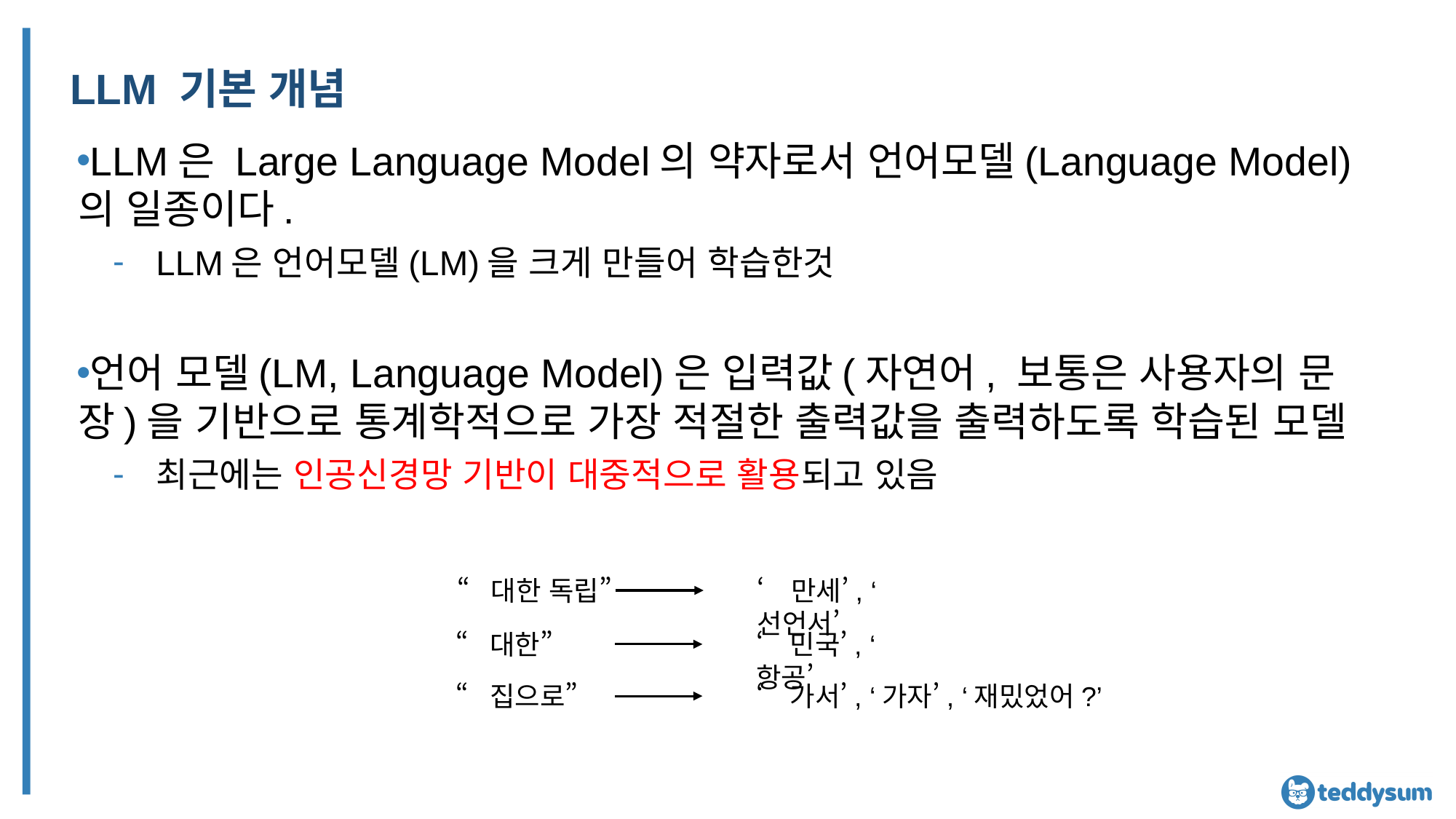

# LLM 기본 개념
LLM은 Large Language Model의 약자로서 언어모델(Language Model)의 일종이다.
LLM은 언어모델(LM)을 크게 만들어 학습한것

언어 모델(LM, Language Model)은 입력값(자연어, 보통은 사용자의 문장)을 기반으로 통계학적으로 가장 적절한 출력값을 출력하도록 학습된 모델
최근에는 인공신경망 기반이 대중적으로 활용되고 있음
“대한 독립”
‘만세’, ‘선언서’
“대한”
‘민국’, ‘항공’
“집으로”
‘가서’, ‘가자’, ‘재밌었어?’